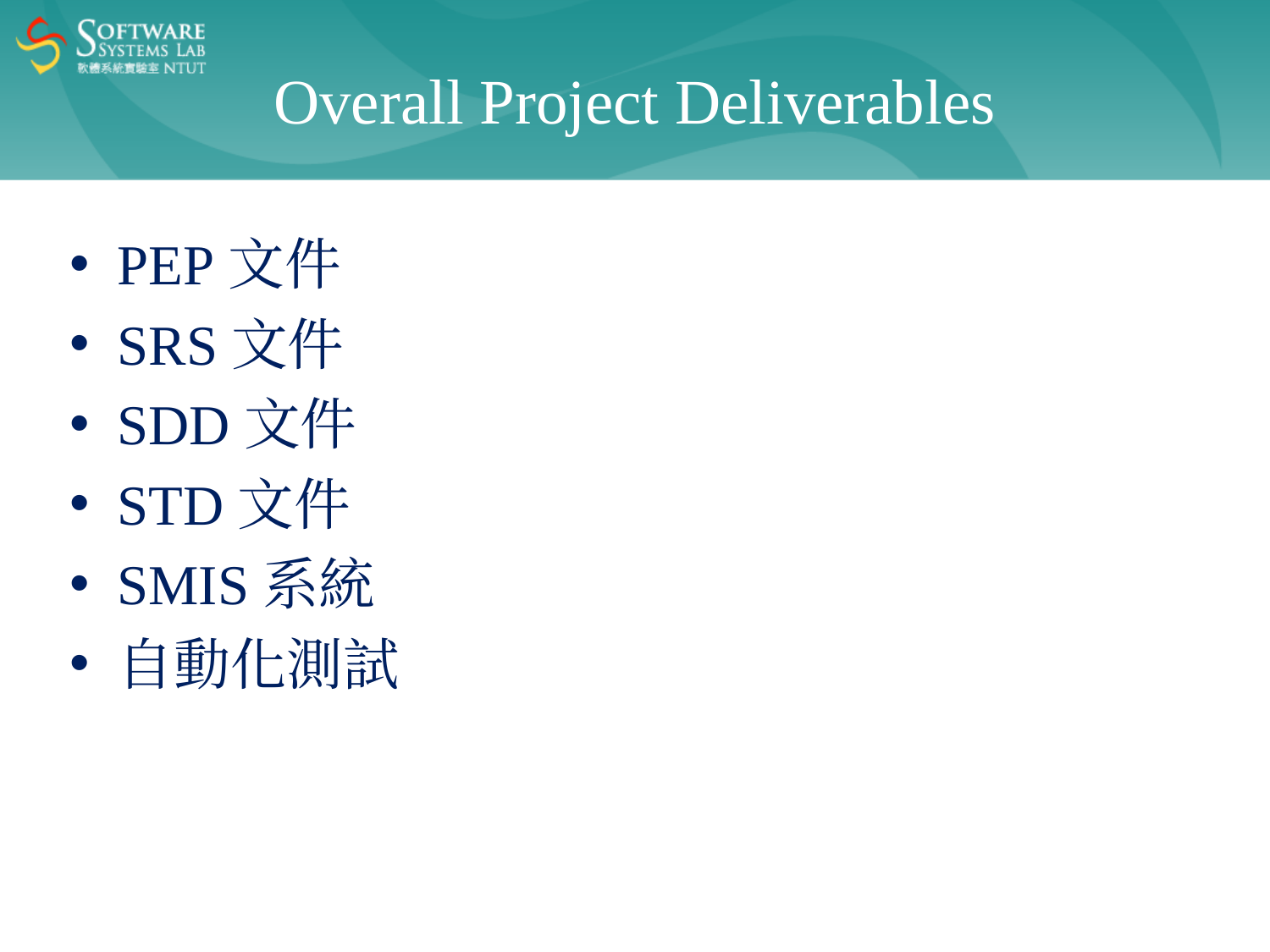

Overall Project Deliverables

PEP文件
SRS文件
SDD文件
STD文件
SMIS系統
自動化測試